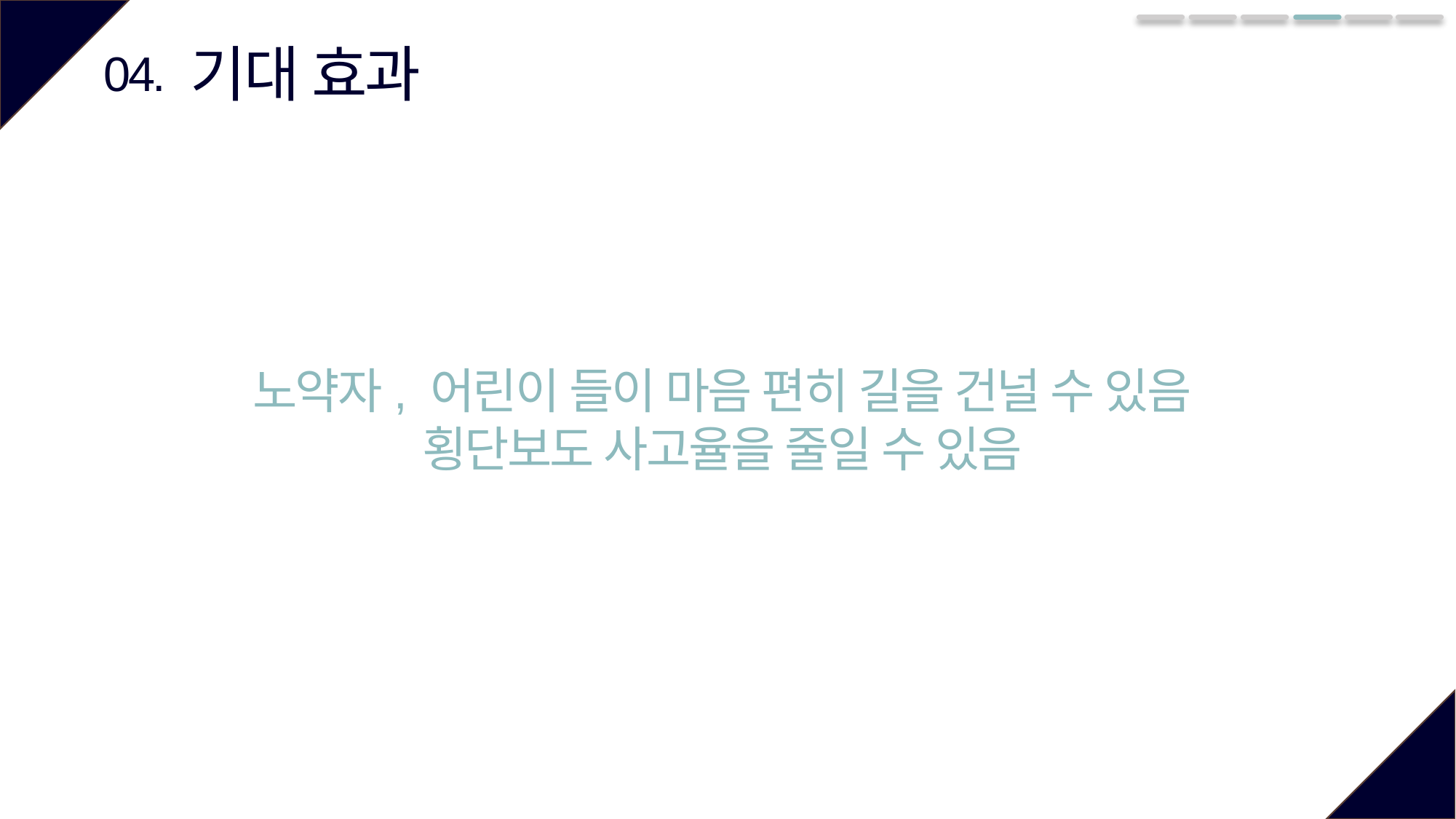

기대 효과
04.
노약자, 어린이 들이 마음 편히 길을 건널 수 있음
횡단보도 사고율을 줄일 수 있음